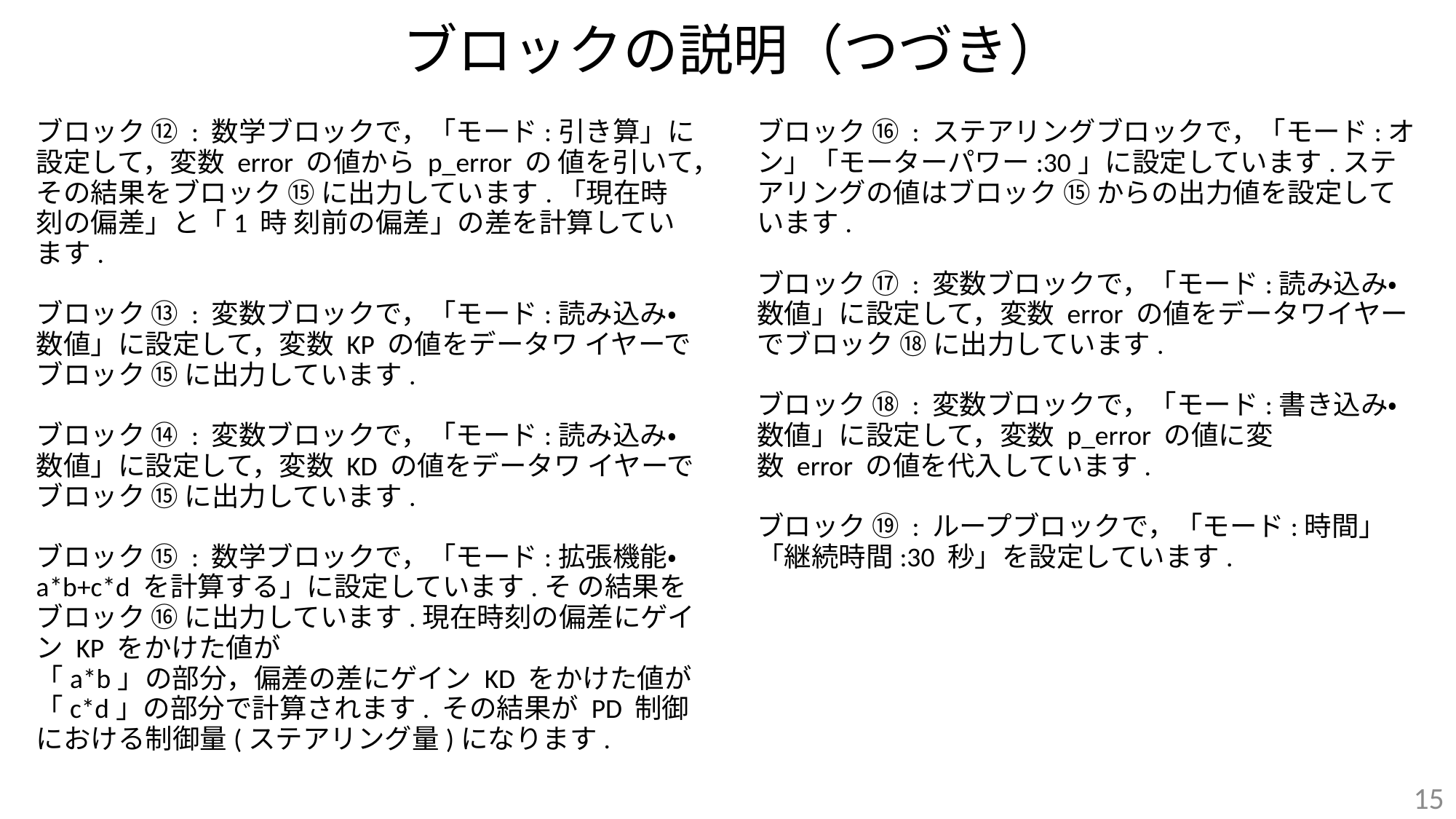

# ブロックの説明（つづき）
ブロック ⑫ : 数学ブロックで，「モード:引き算」に設定して，変数 error の値から p_error の 値を引いて，その結果をブロック ⑮ に出力しています.「現在時刻の偏差」と「1 時 刻前の偏差」の差を計算しています.

ブロック ⑬ : 変数ブロックで，「モード:読み込み・数値」に設定して，変数 KP の値をデータワ イヤーでブロック ⑮ に出力しています.

ブロック ⑭ : 変数ブロックで，「モード:読み込み・数値」に設定して，変数 KD の値をデータワ イヤーでブロック ⑮ に出力しています.

ブロック ⑮ : 数学ブロックで，「モード:拡張機能・a*b+c*d を計算する」に設定しています.そ の結果をブロック ⑯ に出力しています.現在時刻の偏差にゲイン KP をかけた値が
「a*b」の部分，偏差の差にゲイン KD をかけた値が「c*d」の部分で計算されます. その結果が PD 制御における制御量(ステアリング量)になります.
ブロック ⑯ : ステアリングブロックで，「モード:オン」「モーターパワー:30」に設定しています.ステアリングの値はブロック ⑮ からの出力値を設定しています.

ブロック ⑰ : 変数ブロックで，「モード:読み込み・数値」に設定して，変数 error の値をデータワイヤーでブロック ⑱ に出力しています.

ブロック ⑱ : 変数ブロックで，「モード:書き込み・数値」に設定して，変数 p_error の値に変
数 error の値を代入しています.

ブロック ⑲ : ループブロックで，「モード:時間」「継続時間:30 秒」を設定しています.
15